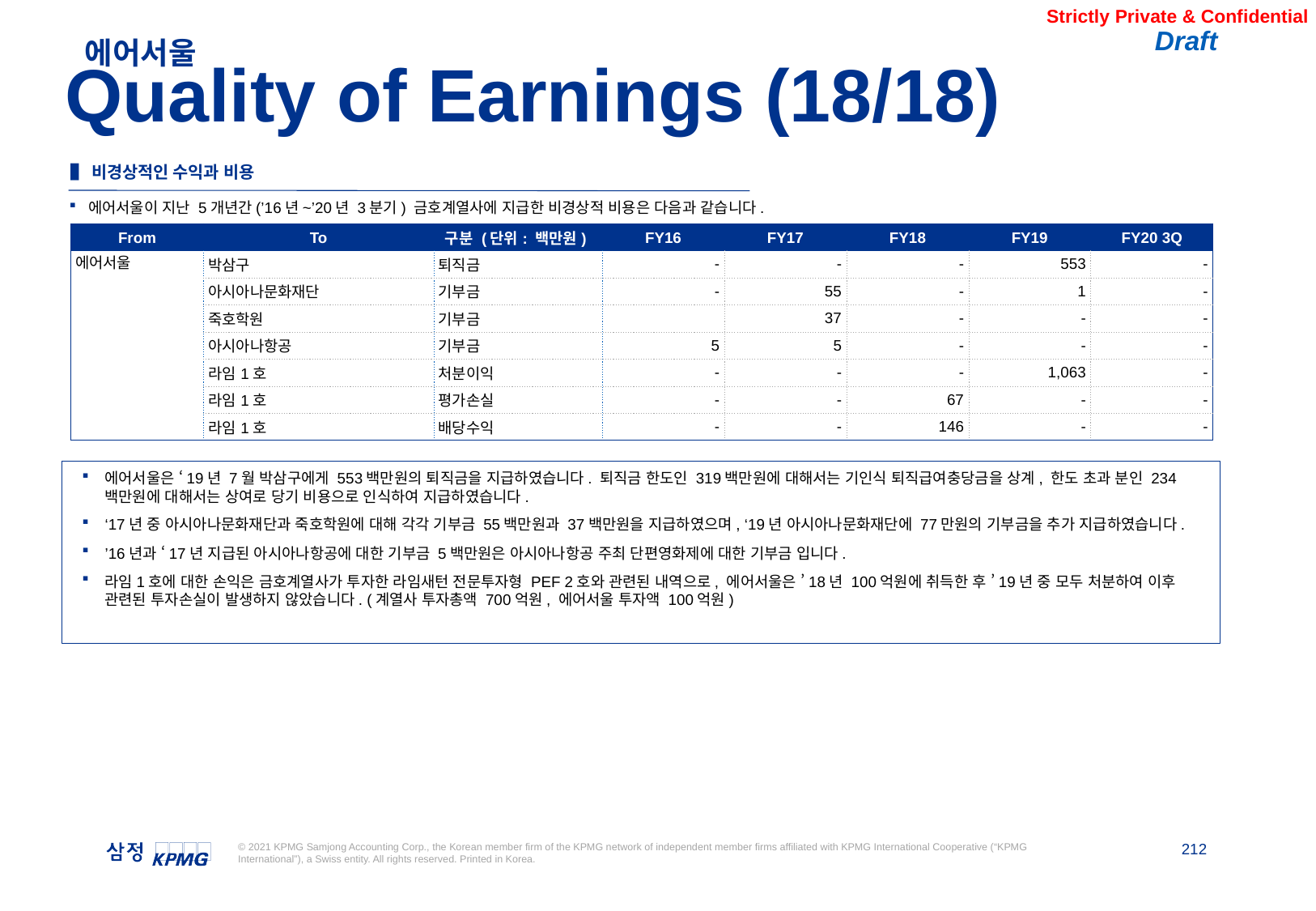

에어서울
Quality of Earnings (18/18)
▌비경상적인 수익과 비용

에어서울이 지난 5개년간(’16년~’20년 3분기) 금호계열사에 지급한 비경상적 비용은 다음과 같습니다.
| From | To | 구분 (단위: 백만원) | FY16 | FY17 | FY18 | FY19 | FY20 3Q |
| --- | --- | --- | --- | --- | --- | --- | --- |
| 에어서울 | 박삼구 | 퇴직금 | - | - | - | 553 | - |
|  | 아시아나문화재단 | 기부금 | - | 55 | - | 1 | - |
|  | 죽호학원 | 기부금 |  | 37 | - | - | - |
|  | 아시아나항공 | 기부금 | 5 | 5 | - | - | - |
|  | 라임1호 | 처분이익 | - | - | - | 1,063 | - |
|  | 라임1호 | 평가손실 | - | - | 67 | - | - |
|  | 라임1호 | 배당수익 | - | - | 146 | - | - |
에어서울은 ‘19년 7월 박삼구에게 553백만원의 퇴직금을 지급하였습니다. 퇴직금 한도인 319백만원에 대해서는 기인식 퇴직급여충당금을 상계, 한도 초과 분인 234백만원에 대해서는 상여로 당기 비용으로 인식하여 지급하였습니다.
‘17년 중 아시아나문화재단과 죽호학원에 대해 각각 기부금 55백만원과 37백만원을 지급하였으며, ‘19년 아시아나문화재단에 77만원의 기부금을 추가 지급하였습니다.
’16년과 ‘17년 지급된 아시아나항공에 대한 기부금 5백만원은 아시아나항공 주최 단편영화제에 대한 기부금 입니다.
라임1호에 대한 손익은 금호계열사가 투자한 라임새턴 전문투자형 PEF 2호와 관련된 내역으로, 에어서울은 ’18년 100억원에 취득한 후 ’19년 중 모두 처분하여 이후 관련된 투자손실이 발생하지 않았습니다. (계열사 투자총액 700억원, 에어서울 투자액 100억원)